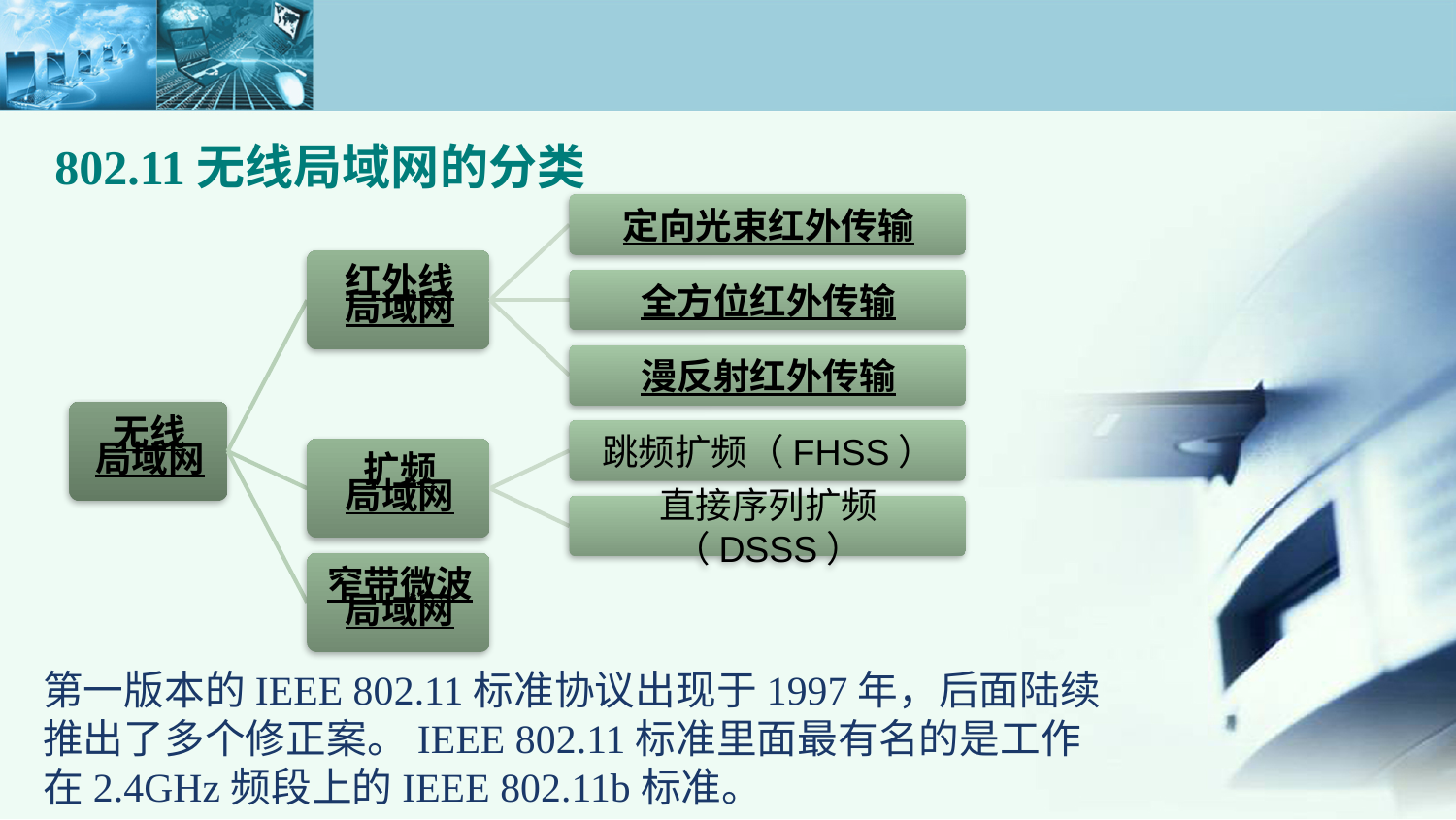

802.11无线局域网的分类
无线
局域网

红外线
局域网

定向光束红外传输

全方位红外传输

漫反射红外传输

扩频
局域网

跳频扩频（FHSS）

直接序列扩频（DSSS）

窄带微波
局域网
第一版本的IEEE 802.11标准协议出现于1997年，后面陆续推出了多个修正案。IEEE 802.11标准里面最有名的是工作在2.4GHz频段上的IEEE 802.11b标准。